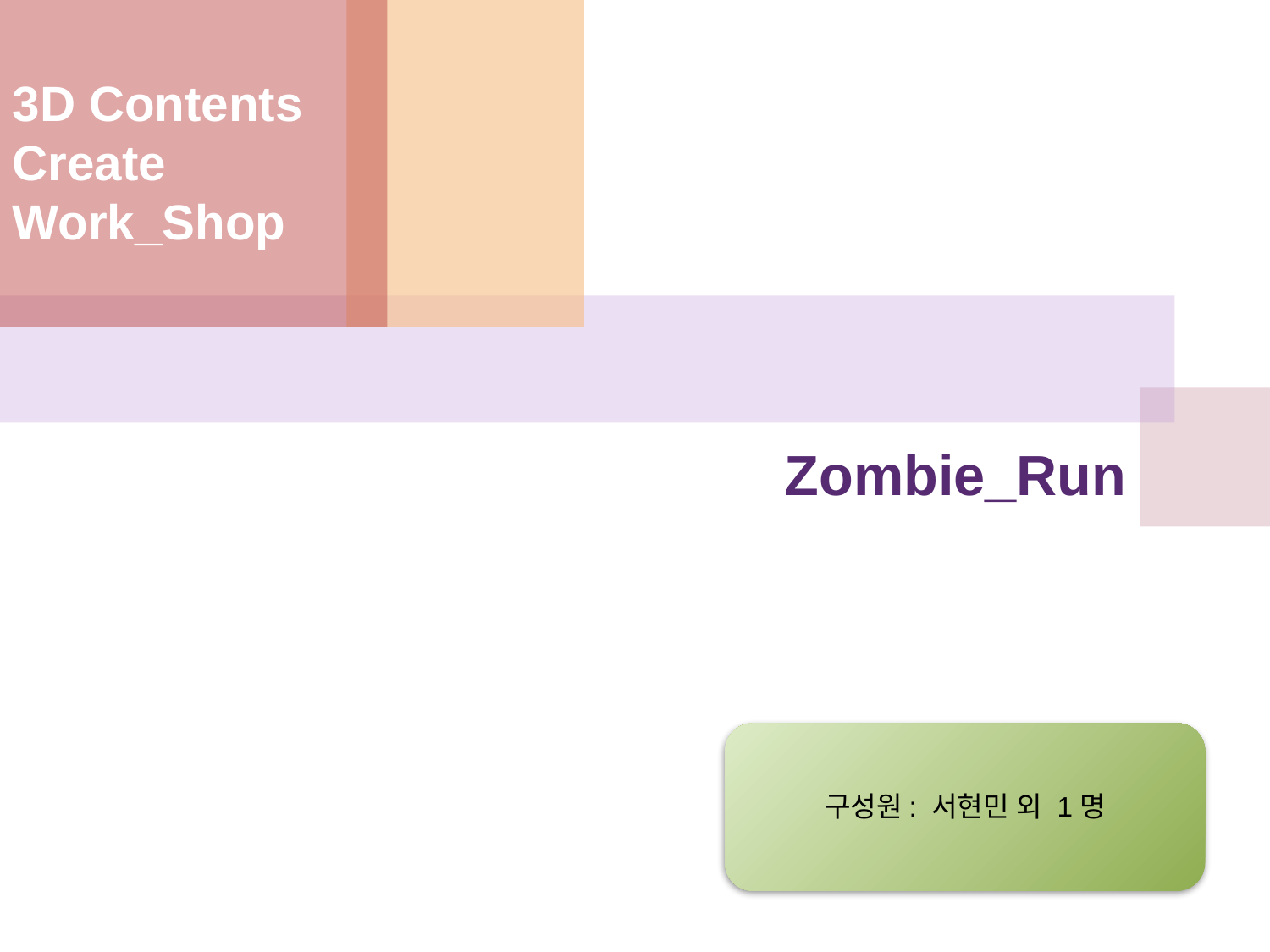

3D Contents
Create Work_Shop
# Zombie_Run

구성원: 서현민 외 1명